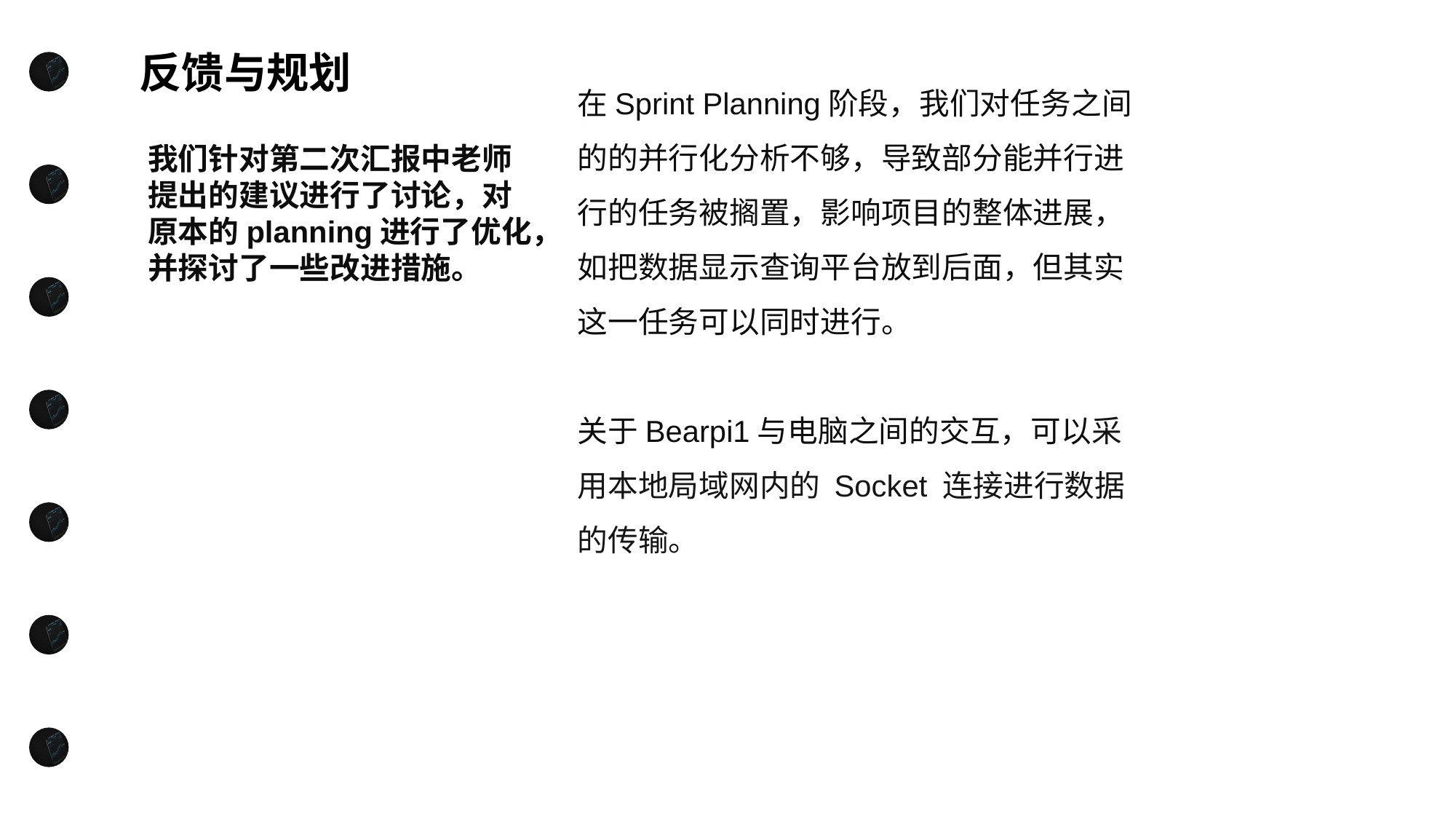

反馈与规划

在Sprint Planning阶段，我们对任务之间的的并行化分析不够，导致部分能并行进行的任务被搁置，影响项目的整体进展，如把数据显示查询平台放到后面，但其实这一任务可以同时进行。

关于Bearpi1与电脑之间的交互，可以采用本地局域网内的 Socket 连接进行数据的传输。

我们针对第二次汇报中老师提出的建议进行了讨论，对原本的planning进行了优化，并探讨了一些改进措施。